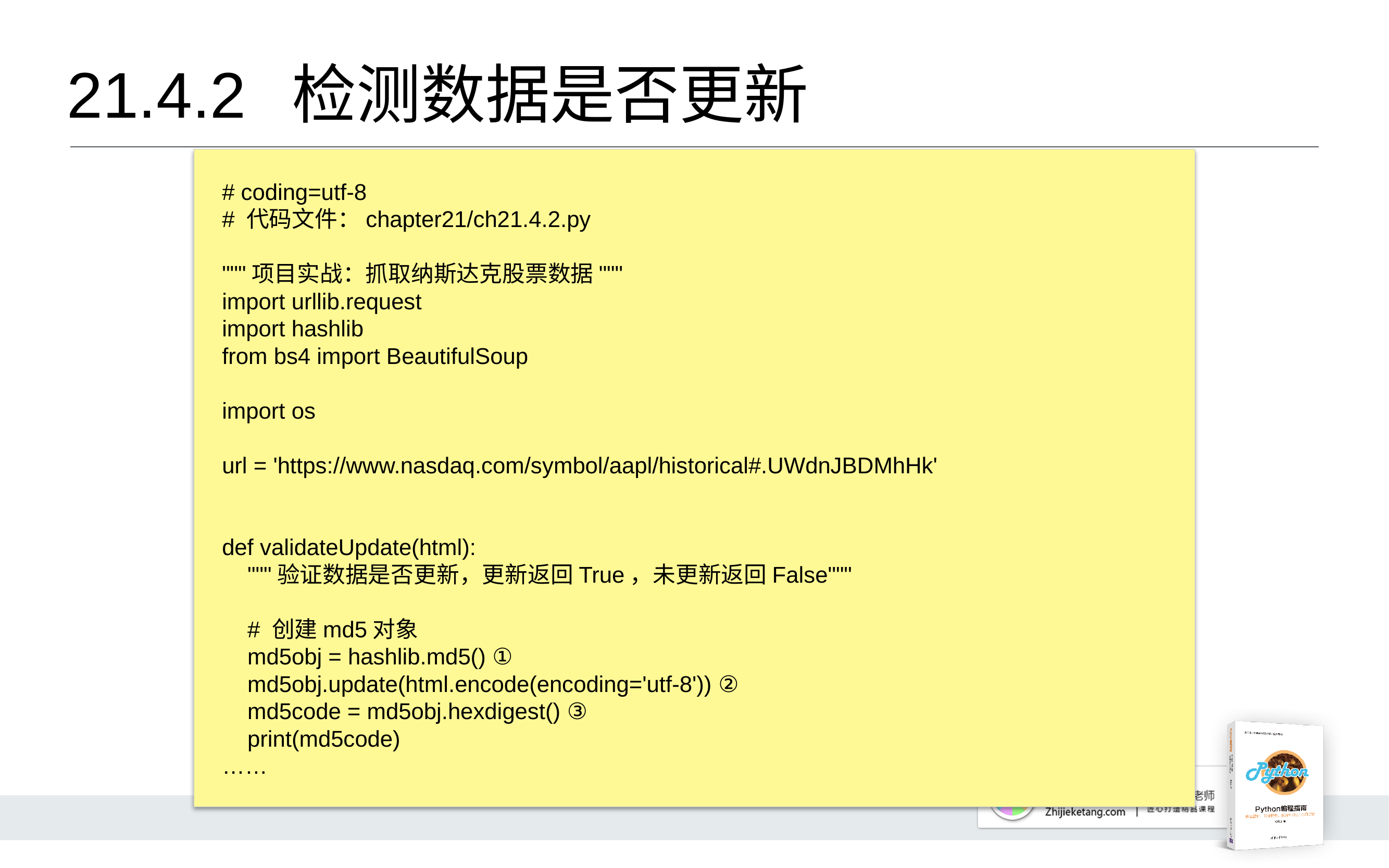

# 21.4.2 	检测数据是否更新
# coding=utf-8
# 代码文件：chapter21/ch21.4.2.py

"""项目实战：抓取纳斯达克股票数据"""
import urllib.request
import hashlib
from bs4 import BeautifulSoup

import os

url = 'https://www.nasdaq.com/symbol/aapl/historical#.UWdnJBDMhHk'

def validateUpdate(html):
    """验证数据是否更新，更新返回True，未更新返回False"""

    # 创建md5对象
    md5obj = hashlib.md5() ①
    md5obj.update(html.encode(encoding='utf-8')) ②
    md5code = md5obj.hexdigest() ③
    print(md5code)
……